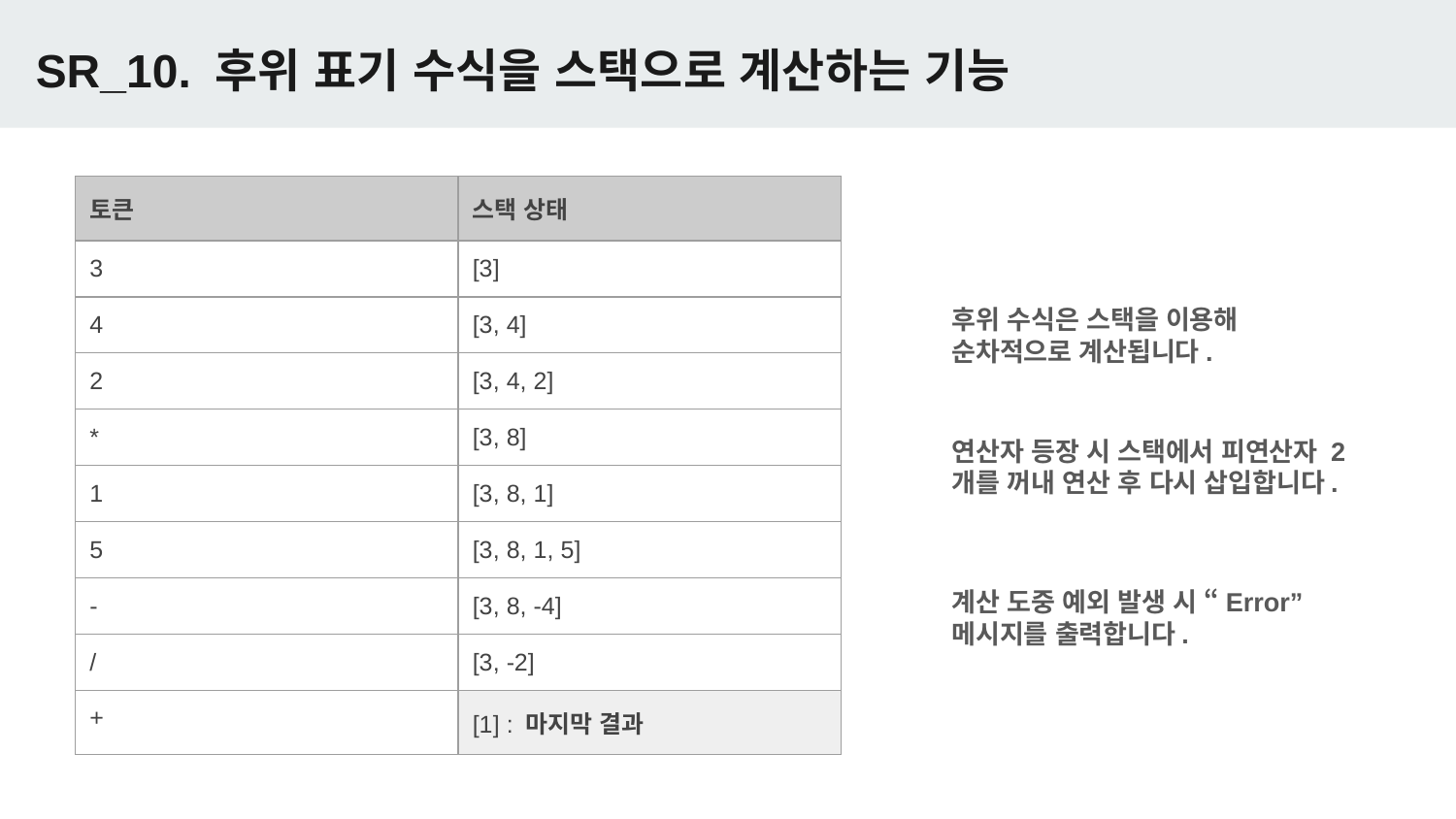

# SR_10. 후위 표기 수식을 스택으로 계산하는 기능
| 토큰 | 스택 상태 |
| --- | --- |
| 3 | [3] |
| 4 | [3, 4] |
| 2 | [3, 4, 2] |
| \* | [3, 8] |
| 1 | [3, 8, 1] |
| 5 | [3, 8, 1, 5] |
| - | [3, 8, -4] |
| / | [3, -2] |
| + | [1] : 마지막 결과 |
후위 수식은 스택을 이용해 순차적으로 계산됩니다.
연산자 등장 시 스택에서 피연산자 2개를 꺼내 연산 후 다시 삽입합니다.
계산 도중 예외 발생 시 “Error” 메시지를 출력합니다.